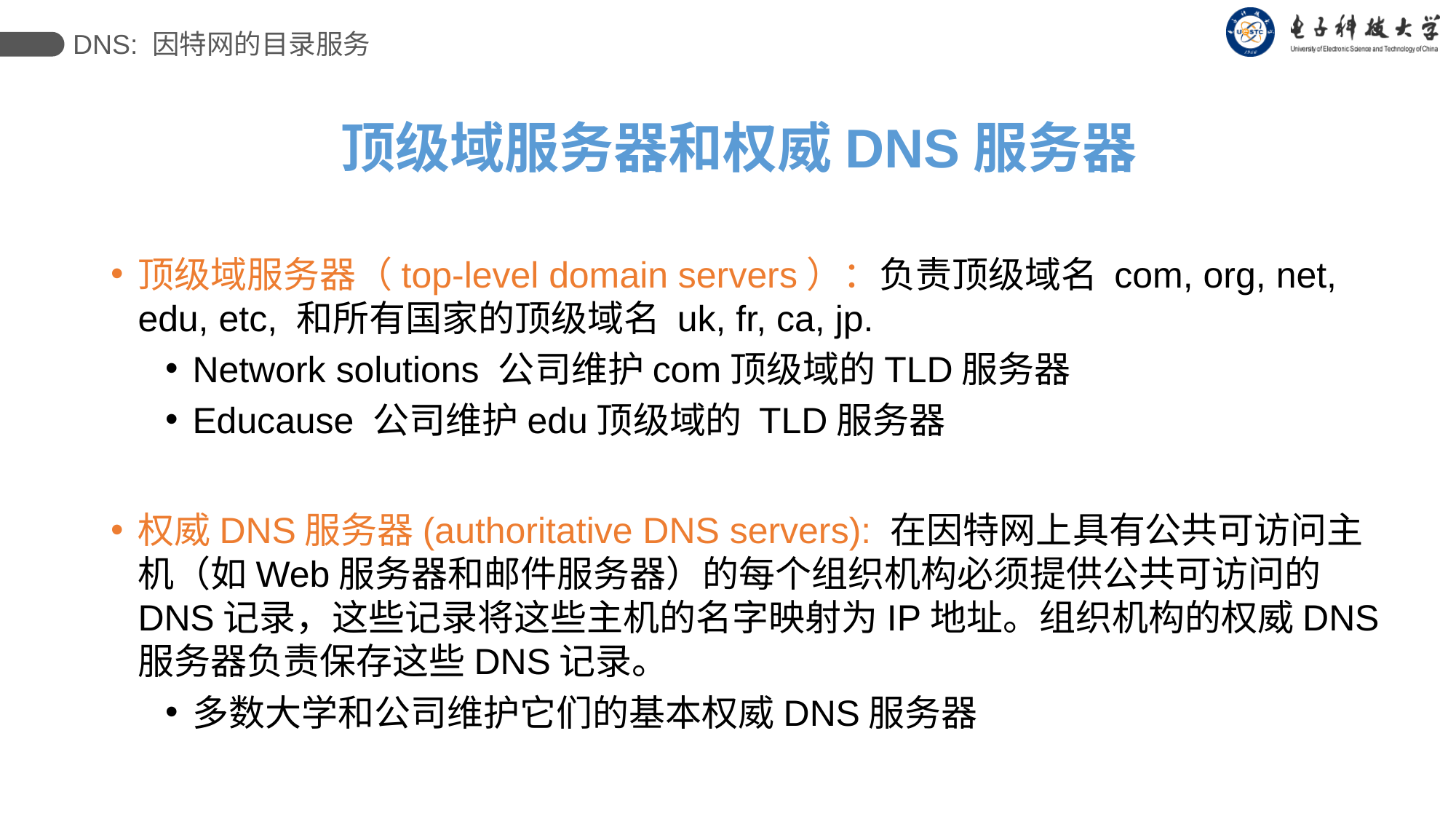

DNS: 因特网的目录服务
顶级域服务器和权威DNS服务器
顶级域服务器（top-level domain servers）：负责顶级域名 com, org, net, edu, etc, 和所有国家的顶级域名 uk, fr, ca, jp.
Network solutions 公司维护com顶级域的TLD服务器
Educause 公司维护edu顶级域的 TLD服务器

权威DNS服务器(authoritative DNS servers): 在因特网上具有公共可访问主机（如Web服务器和邮件服务器）的每个组织机构必须提供公共可访问的DNS记录，这些记录将这些主机的名字映射为IP地址。组织机构的权威DNS服务器负责保存这些DNS记录。
多数大学和公司维护它们的基本权威DNS服务器